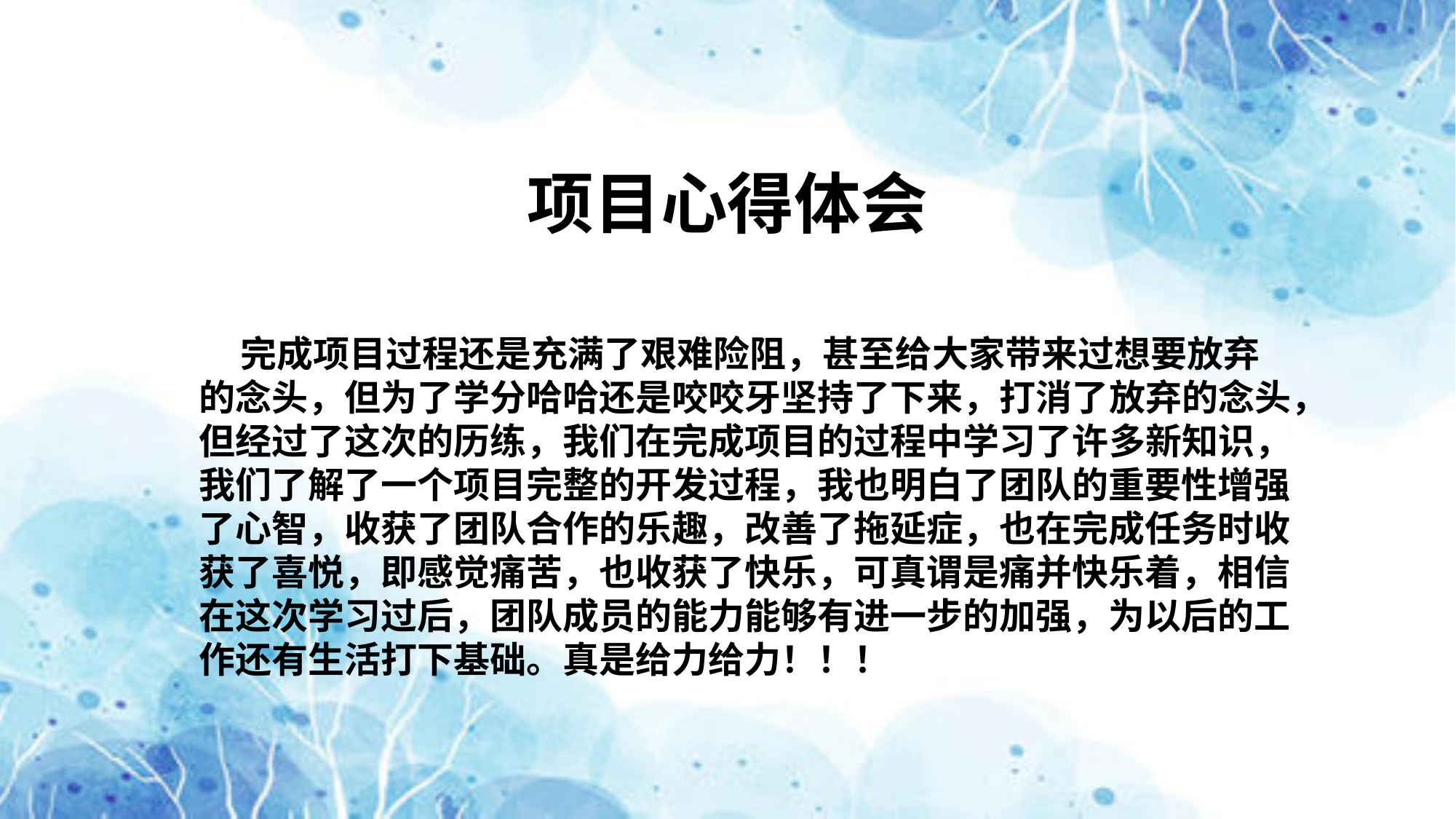

项目心得体会
    完成项目过程还是充满了艰难险阻，甚至给大家带来过想要放弃的念头，但为了学分哈哈还是咬咬牙坚持了下来，打消了放弃的念头，但经过了这次的历练，我们在完成项目的过程中学习了许多新知识，我们了解了一个项目完整的开发过程，我也明白了团队的重要性增强了心智，收获了团队合作的乐趣，改善了拖延症，也在完成任务时收获了喜悦，即感觉痛苦，也收获了快乐，可真谓是痛并快乐着，相信在这次学习过后，团队成员的能力能够有进一步的加强，为以后的工作还有生活打下基础。真是给力给力！！！